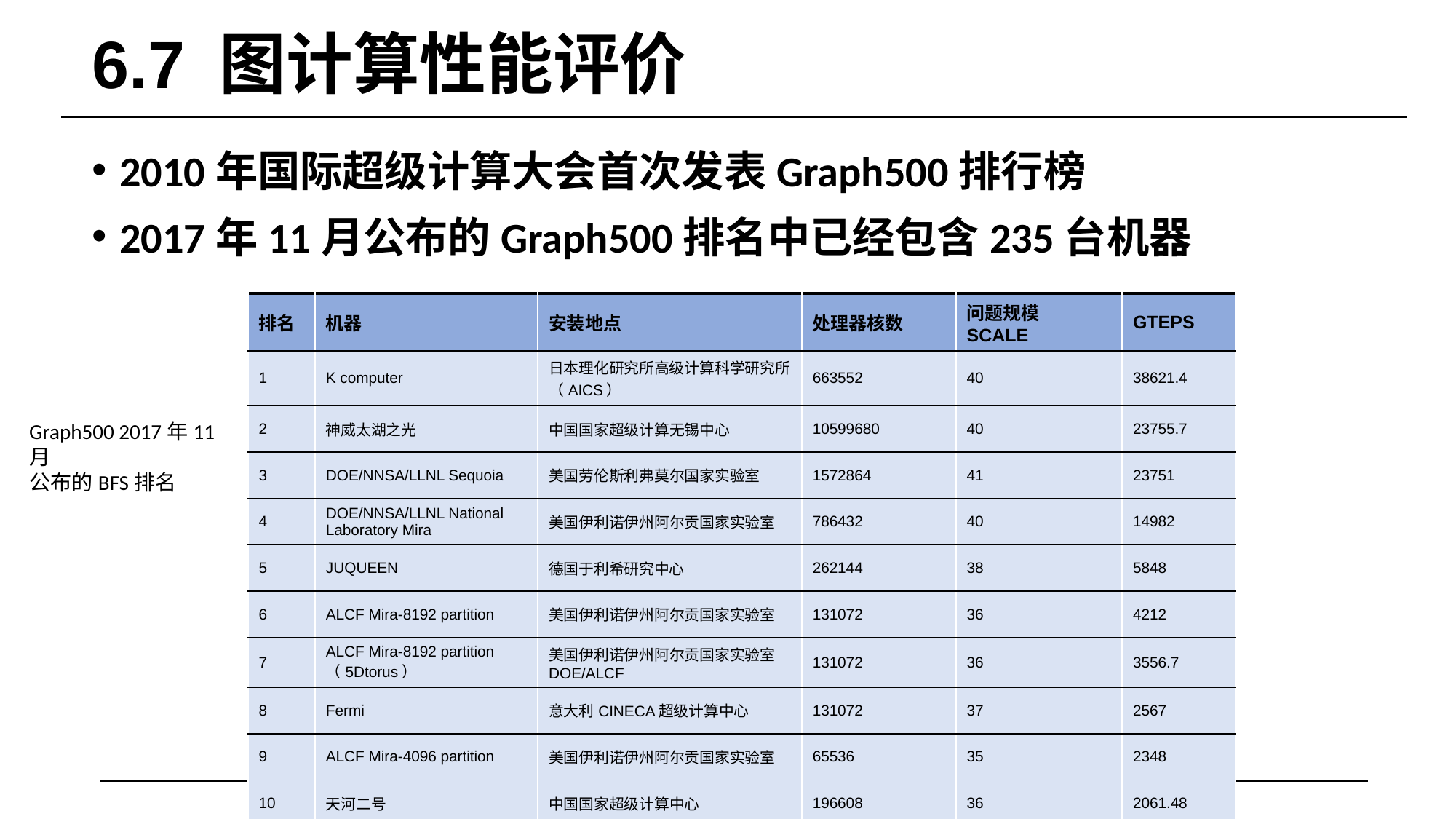

# 6.7 图计算性能评价
2010年国际超级计算大会首次发表Graph500排行榜
2017年11月公布的Graph500排名中已经包含235台机器
| 排名 | 机器 | 安装地点 | 处理器核数 | 问题规模 SCALE | GTEPS |
| --- | --- | --- | --- | --- | --- |
| 1 | K computer | 日本理化研究所高级计算科学研究所（AICS） | 663552 | 40 | 38621.4 |
| 2 | 神威太湖之光 | 中国国家超级计算无锡中心 | 10599680 | 40 | 23755.7 |
| 3 | DOE/NNSA/LLNL Sequoia | 美国劳伦斯利弗莫尔国家实验室 | 1572864 | 41 | 23751 |
| 4 | DOE/NNSA/LLNL National Laboratory Mira | 美国伊利诺伊州阿尔贡国家实验室 | 786432 | 40 | 14982 |
| 5 | JUQUEEN | 德国于利希研究中心 | 262144 | 38 | 5848 |
| 6 | ALCF Mira-8192 partition | 美国伊利诺伊州阿尔贡国家实验室 | 131072 | 36 | 4212 |
| 7 | ALCF Mira-8192 partition （5Dtorus） | 美国伊利诺伊州阿尔贡国家实验室 DOE/ALCF | 131072 | 36 | 3556.7 |
| 8 | Fermi | 意大利CINECA超级计算中心 | 131072 | 37 | 2567 |
| 9 | ALCF Mira-4096 partition | 美国伊利诺伊州阿尔贡国家实验室 | 65536 | 35 | 2348 |
| 10 | 天河二号 | 中国国家超级计算中心 | 196608 | 36 | 2061.48 |
Graph500 2017年11月
公布的BFS排名